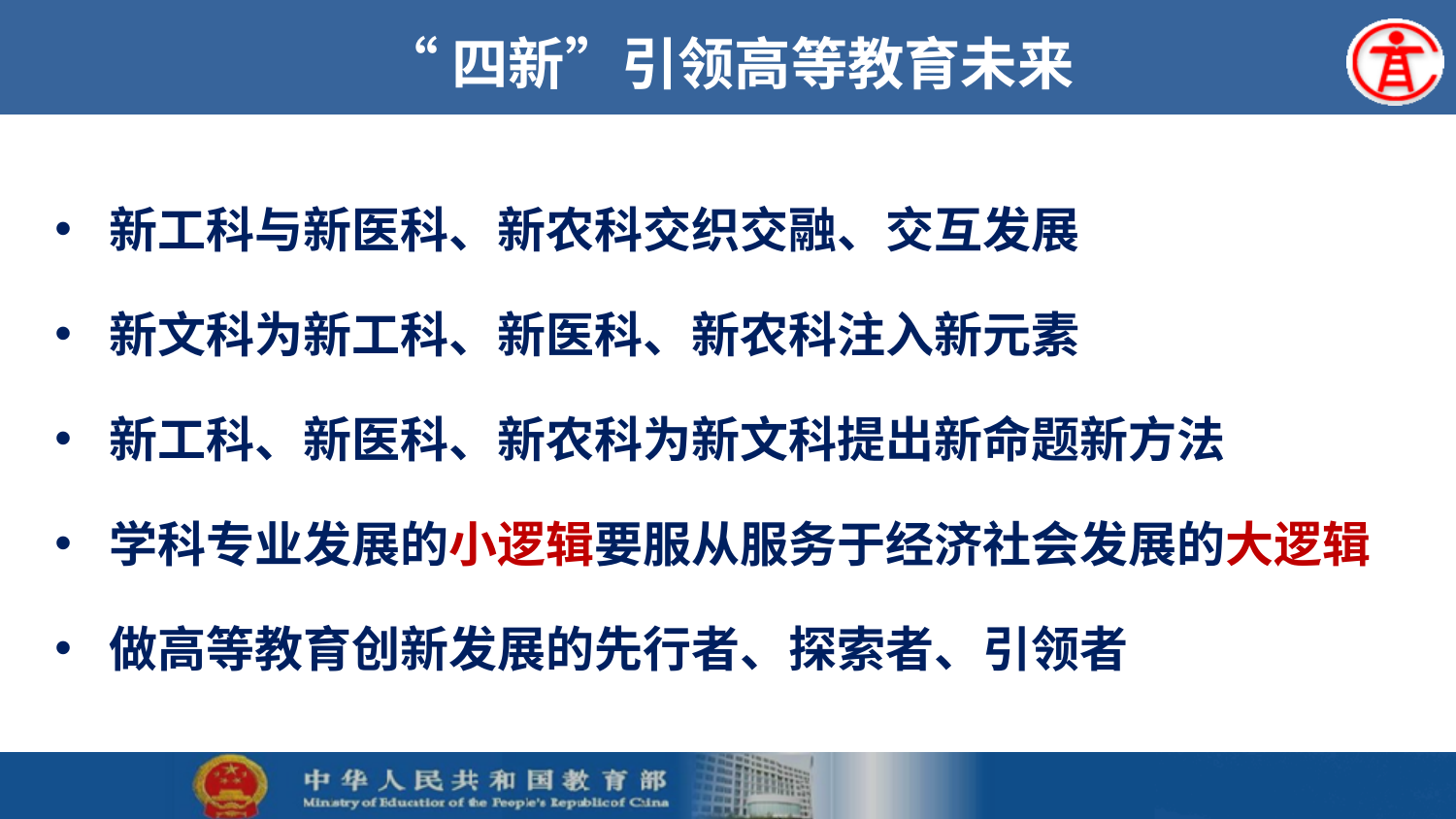

# “四新”引领高等教育未来
新工科与新医科、新农科交织交融、交互发展
新文科为新工科、新医科、新农科注入新元素
新工科、新医科、新农科为新文科提出新命题新方法
学科专业发展的小逻辑要服从服务于经济社会发展的大逻辑
做高等教育创新发展的先行者、探索者、引领者